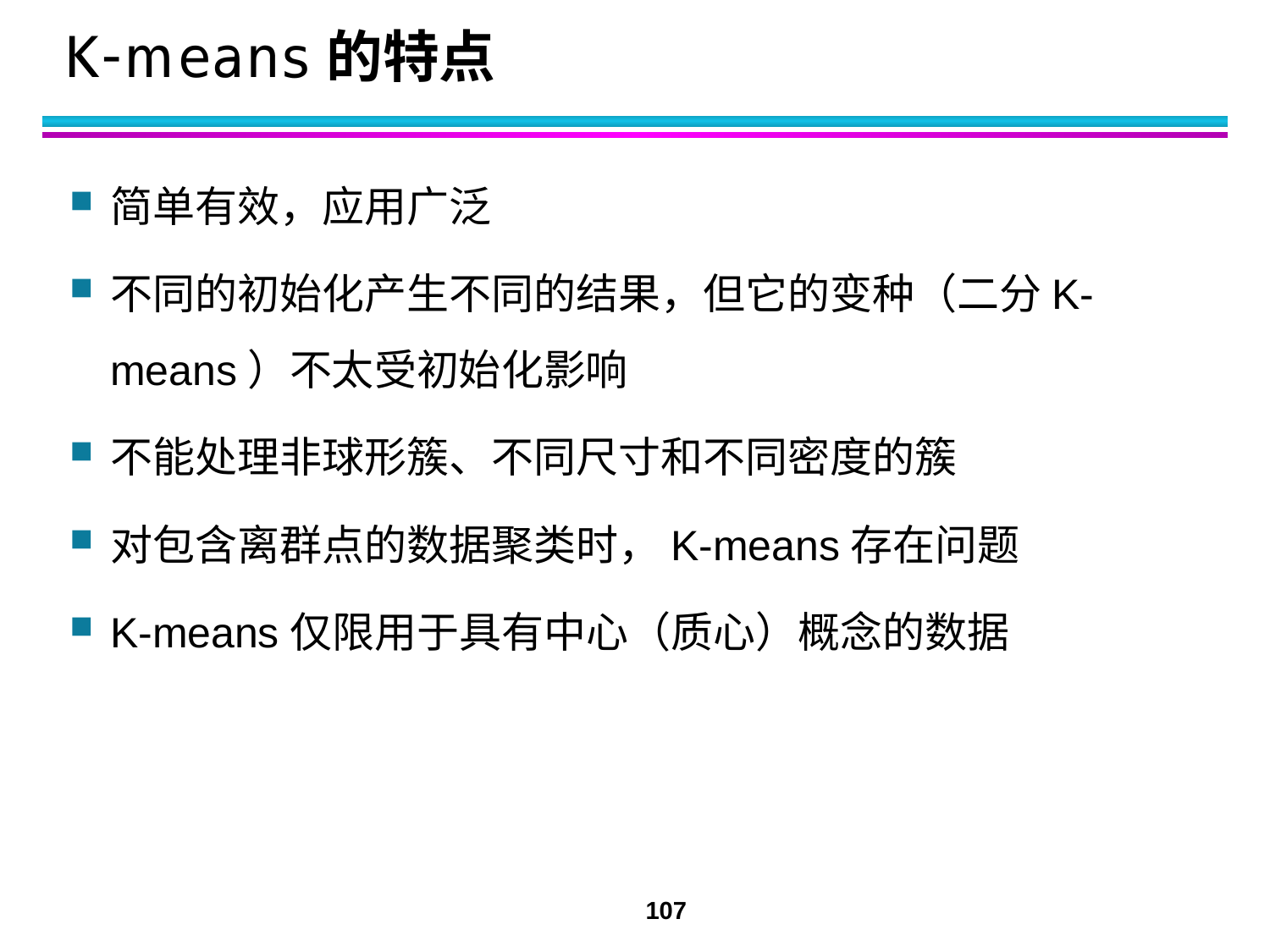

# K-means的特点
简单有效，应用广泛
不同的初始化产生不同的结果，但它的变种（二分K-means）不太受初始化影响
不能处理非球形簇、不同尺寸和不同密度的簇
对包含离群点的数据聚类时，K-means存在问题
K-means仅限用于具有中心（质心）概念的数据